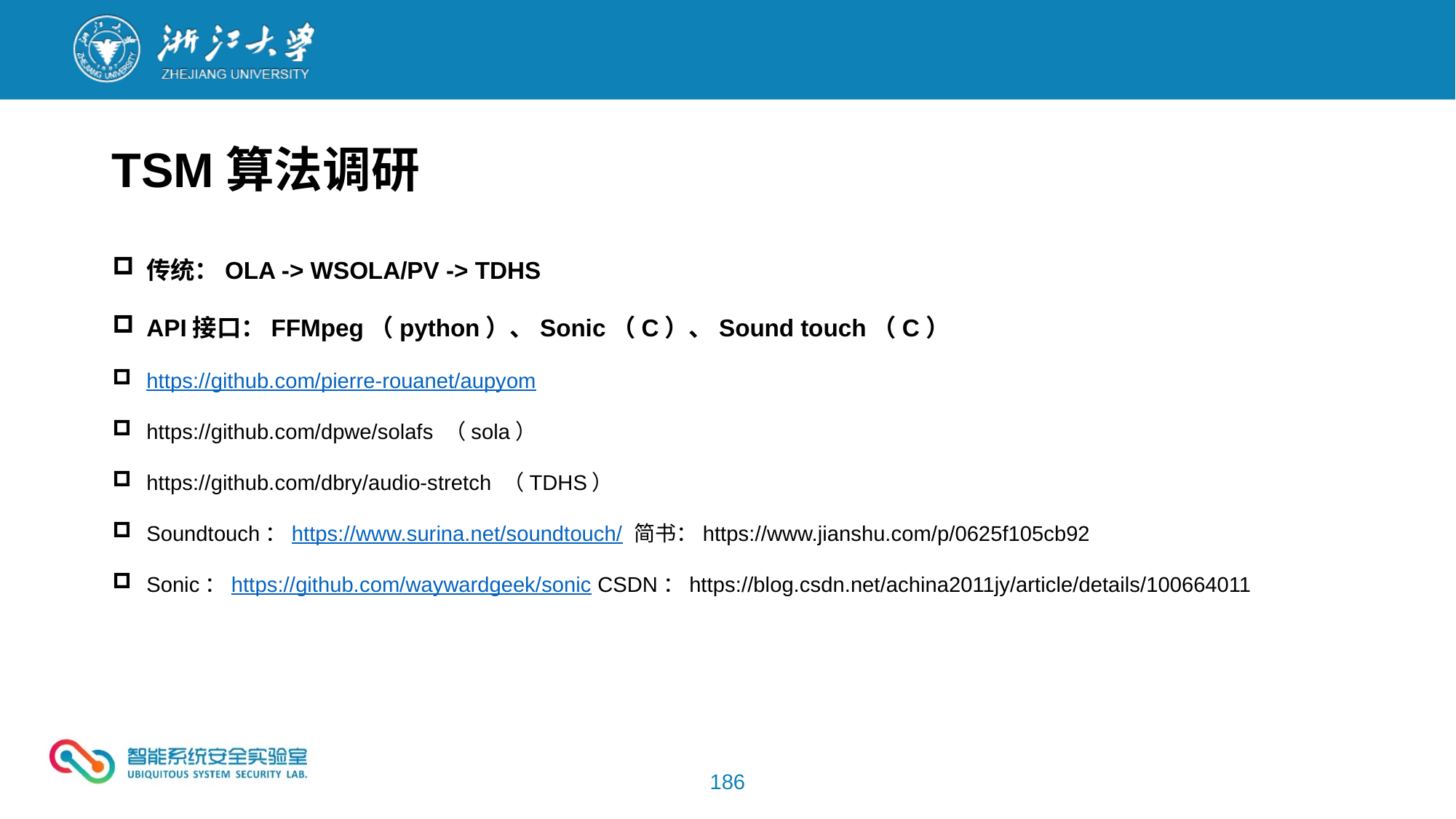

TSM算法调研
传统：OLA -> WSOLA/PV -> TDHS
API接口：FFMpeg（python）、Sonic（C）、Sound touch（C）
https://github.com/pierre-rouanet/aupyom
https://github.com/dpwe/solafs （sola）
https://github.com/dbry/audio-stretch （TDHS）
Soundtouch：https://www.surina.net/soundtouch/ 简书：https://www.jianshu.com/p/0625f105cb92
Sonic：https://github.com/waywardgeek/sonic CSDN：https://blog.csdn.net/achina2011jy/article/details/100664011